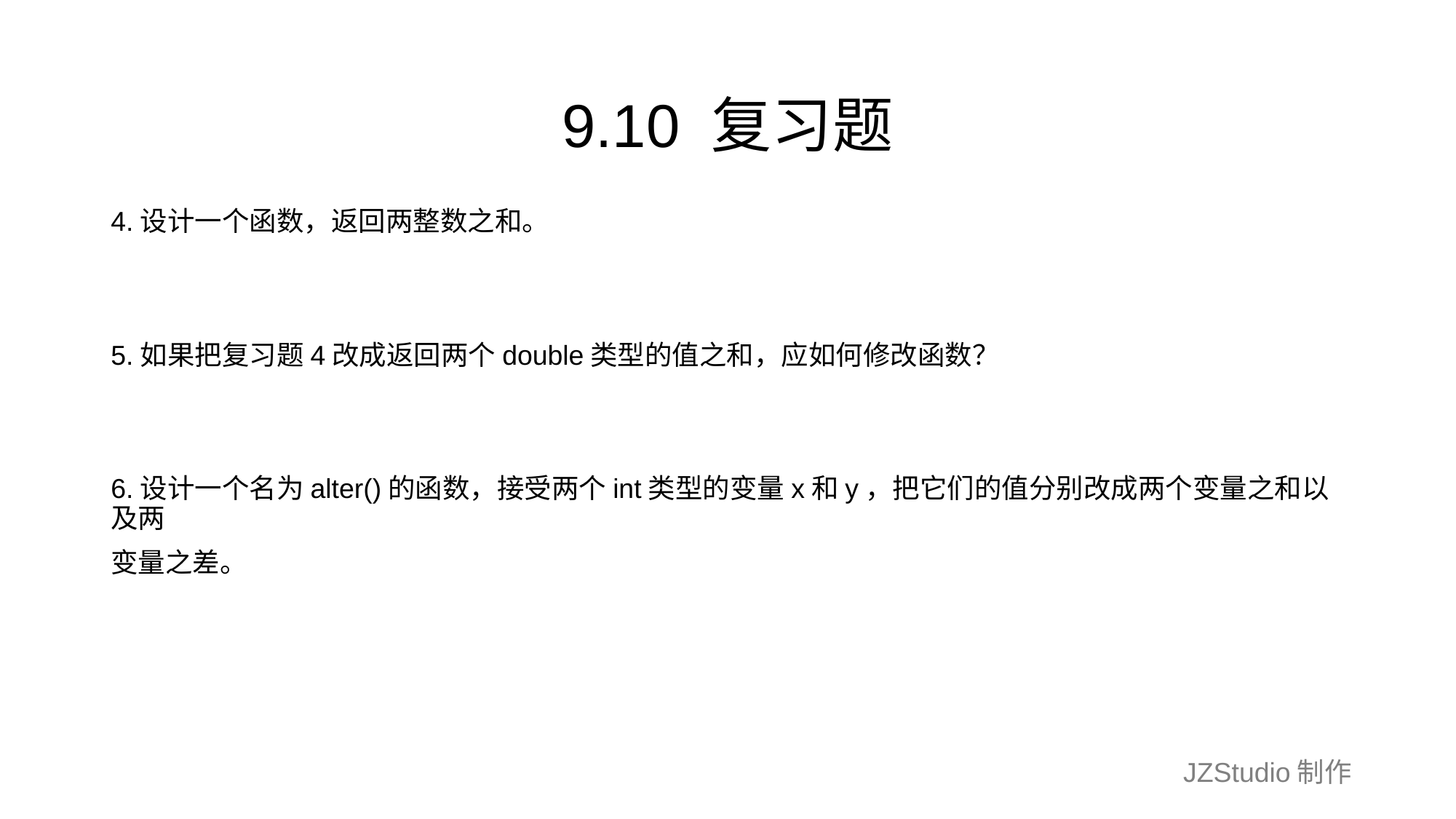

# 9.10 复习题
4.设计一个函数，返回两整数之和。

5.如果把复习题4改成返回两个double类型的值之和，应如何修改函数？

6.设计一个名为alter()的函数，接受两个int类型的变量x和y，把它们的值分别改成两个变量之和以及两
变量之差。